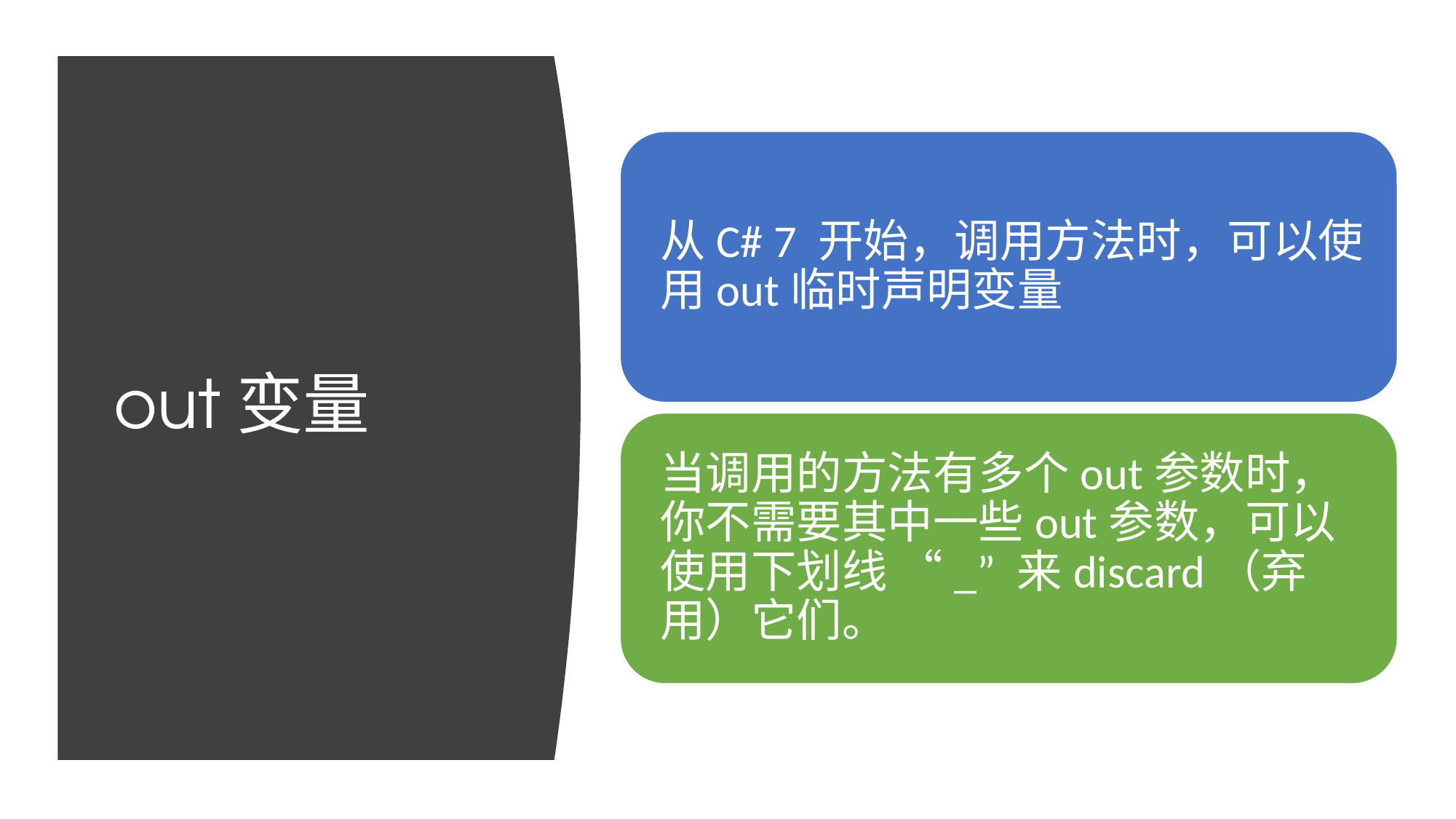

从C# 7 开始，调用方法时，可以使用out临时声明变量
当调用的方法有多个out参数时，你不需要其中一些out参数，可以使用下划线 “_” 来discard（弃用）它们。

# out变量